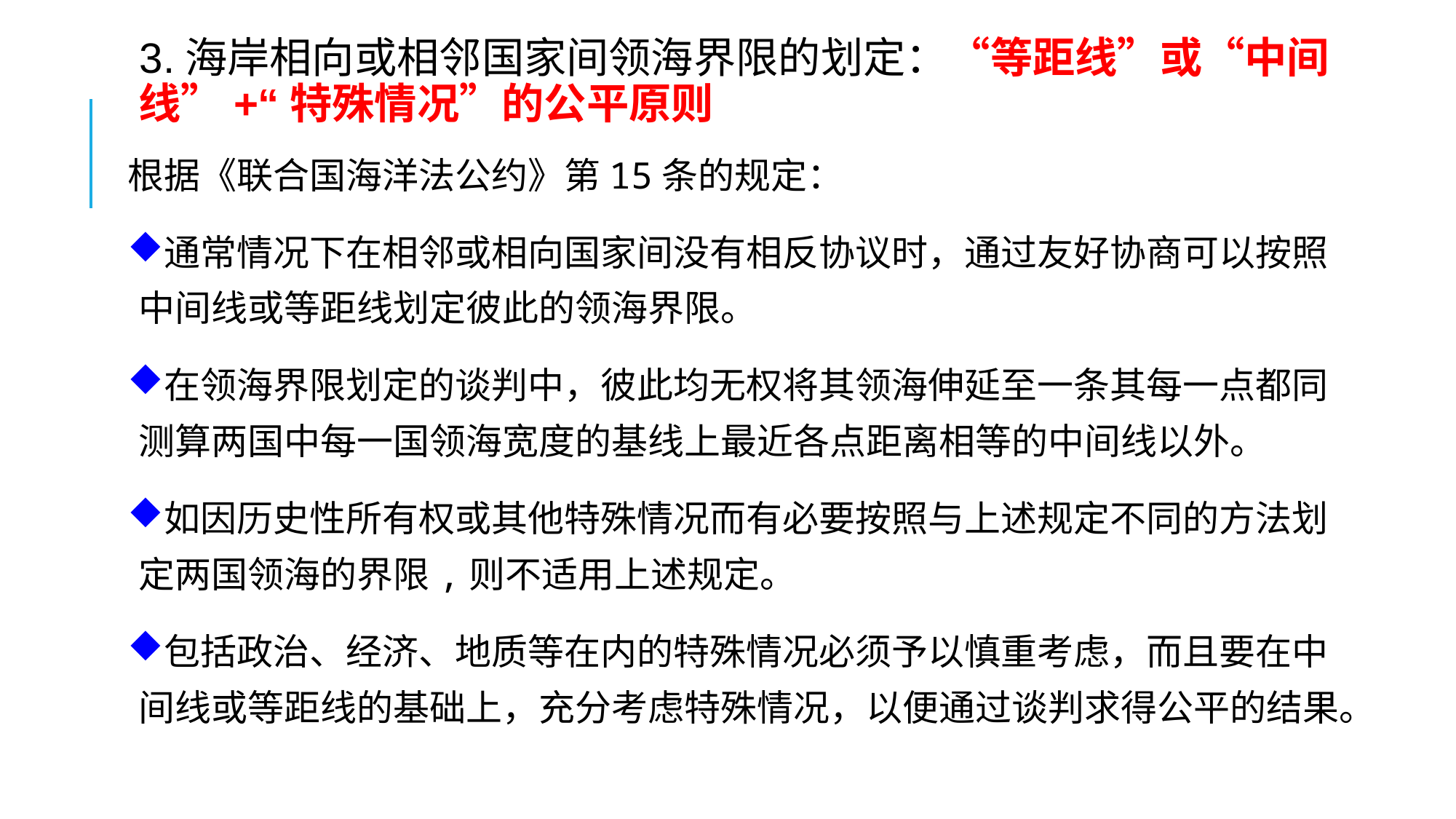

3.海岸相向或相邻国家间领海界限的划定：“等距线”或“中间线”+“特殊情况”的公平原则
根据《联合国海洋法公约》第15条的规定：
通常情况下在相邻或相向国家间没有相反协议时，通过友好协商可以按照中间线或等距线划定彼此的领海界限。
在领海界限划定的谈判中，彼此均无权将其领海伸延至一条其每一点都同测算两国中每一国领海宽度的基线上最近各点距离相等的中间线以外。
如因历史性所有权或其他特殊情况而有必要按照与上述规定不同的方法划定两国领海的界限,则不适用上述规定。
包括政治、经济、地质等在内的特殊情况必须予以慎重考虑，而且要在中间线或等距线的基础上，充分考虑特殊情况，以便通过谈判求得公平的结果。